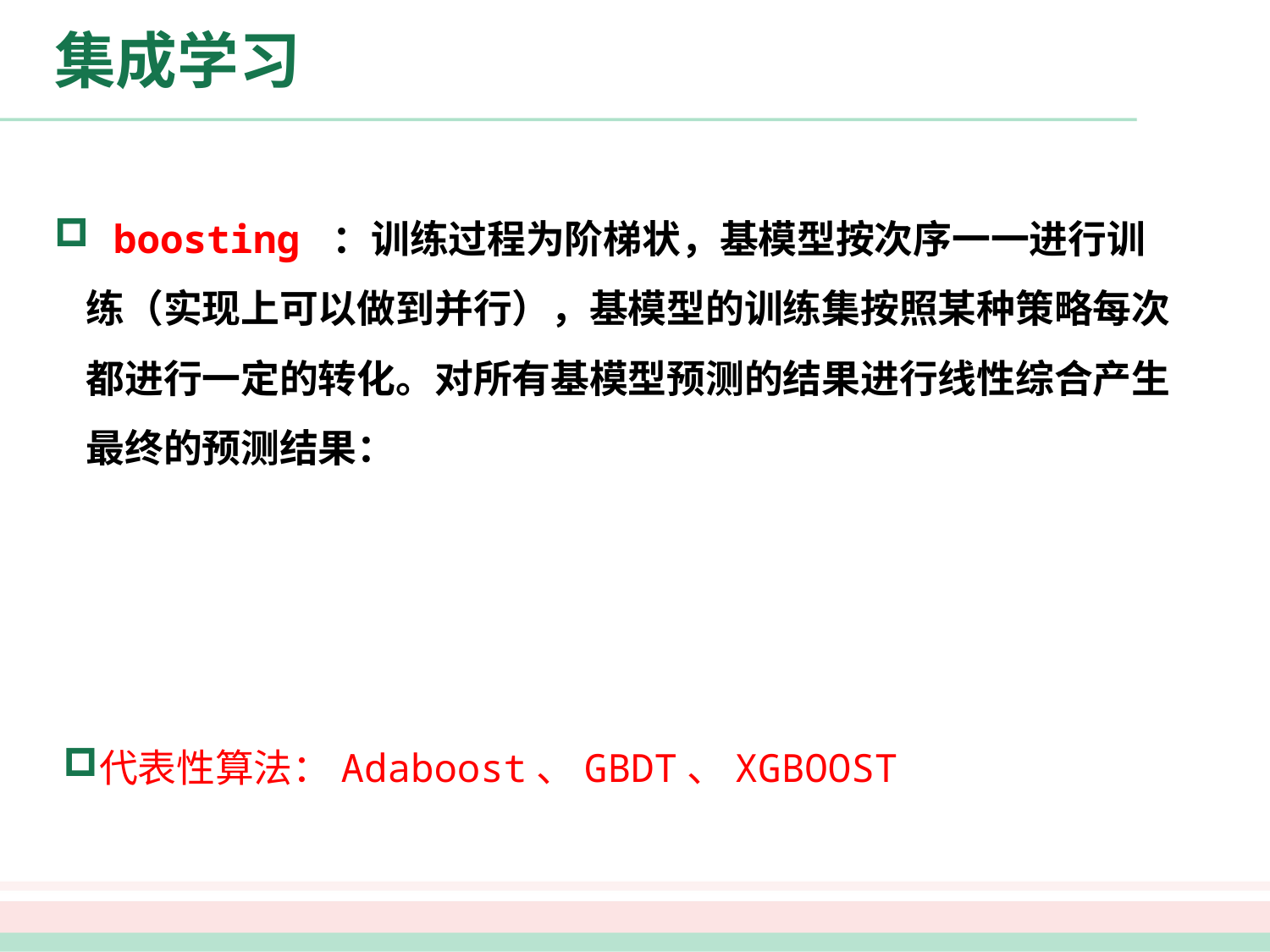

# 集成学习
 boosting ：训练过程为阶梯状，基模型按次序一一进行训练（实现上可以做到并行），基模型的训练集按照某种策略每次都进行一定的转化。对所有基模型预测的结果进行线性综合产生最终的预测结果：

代表性算法：Adaboost、GBDT、XGBOOST